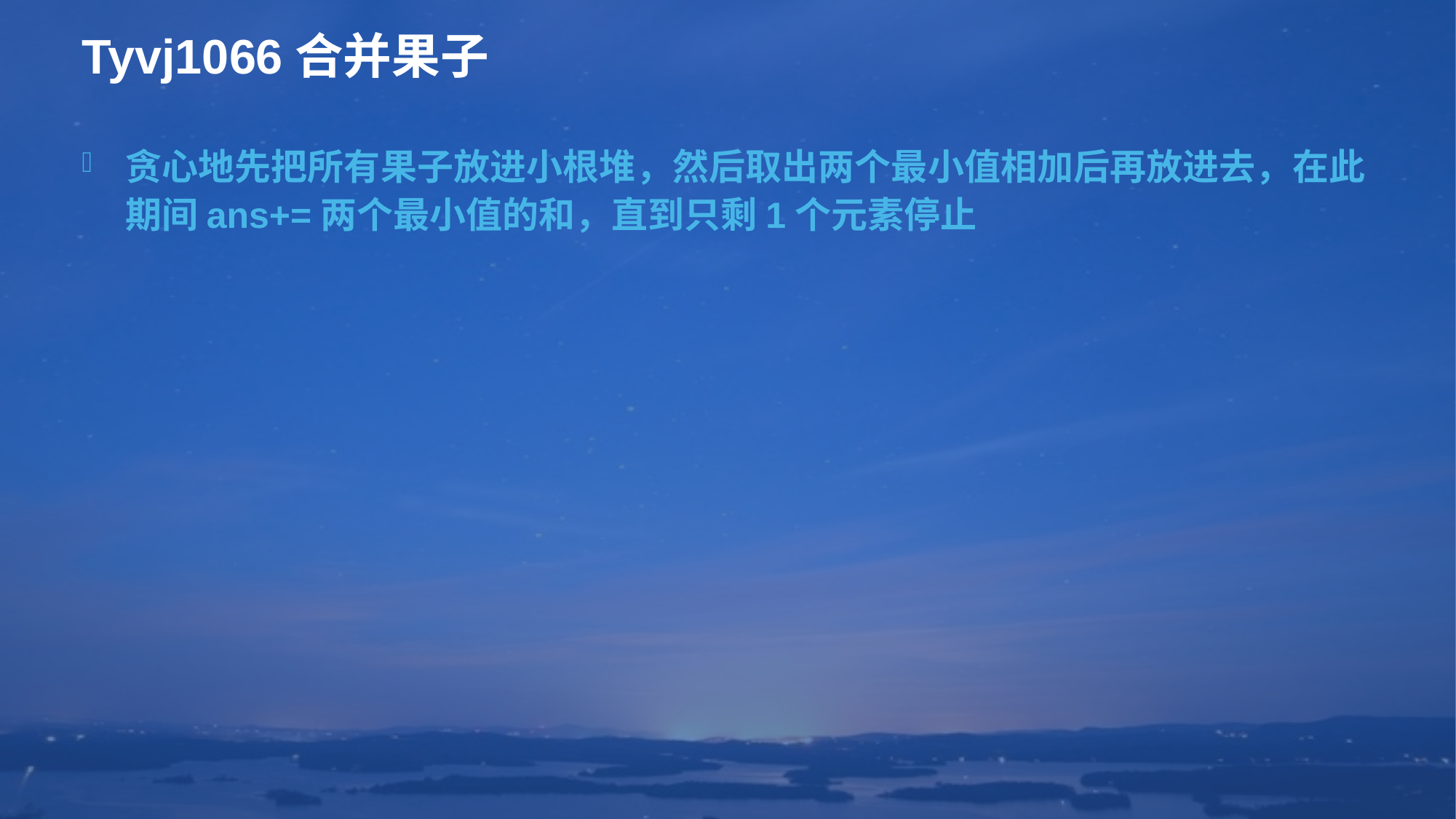

# Tyvj1066合并果子
贪心地先把所有果子放进小根堆，然后取出两个最小值相加后再放进去，在此期间ans+=两个最小值的和，直到只剩1个元素停止